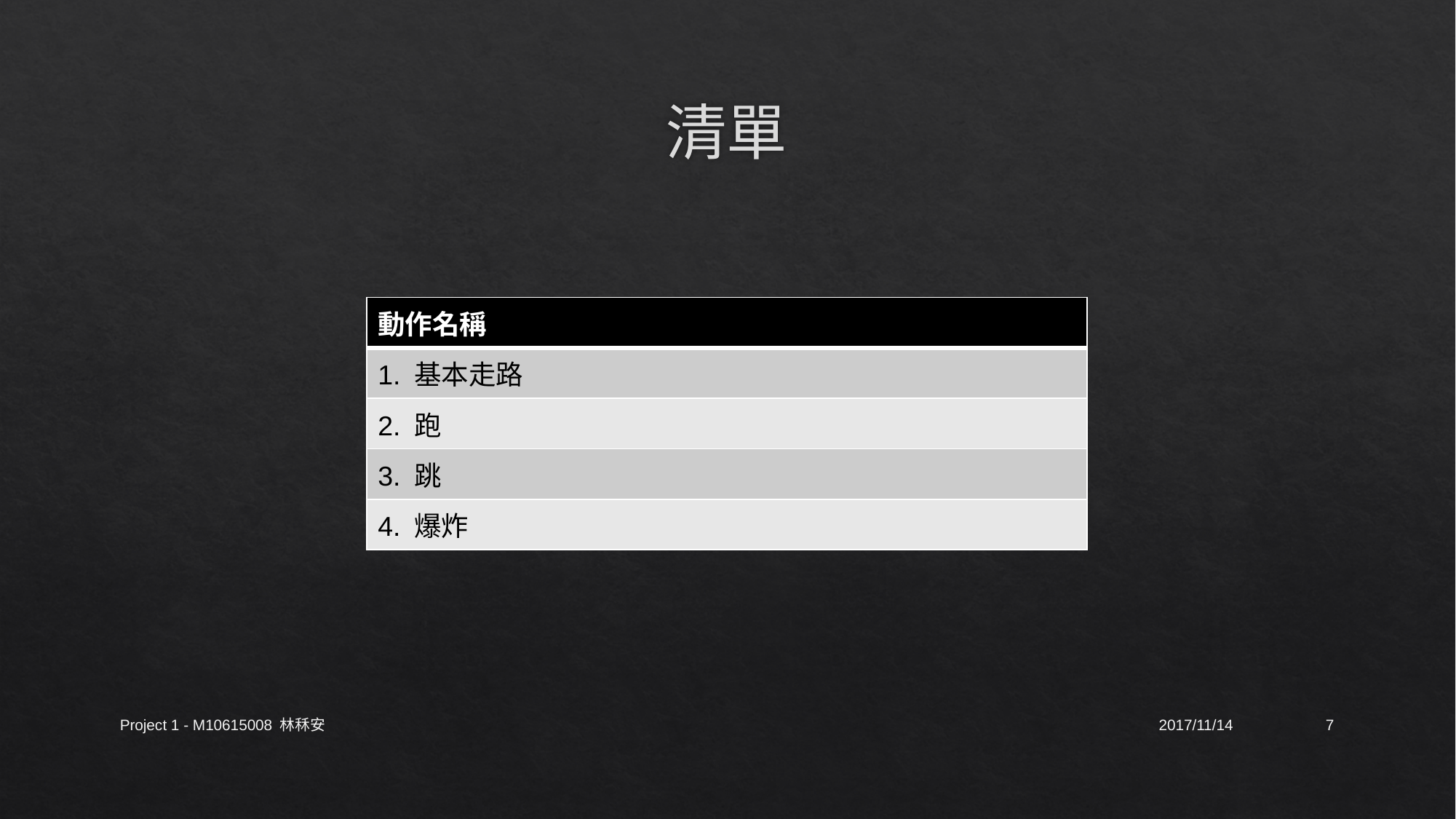

# 清單
| 動作名稱 |
| --- |
| 1. 基本走路 |
| 2. 跑 |
| 3. 跳 |
| 4. 爆炸 |
Project 1 - M10615008 林秝安
2017/11/14
7